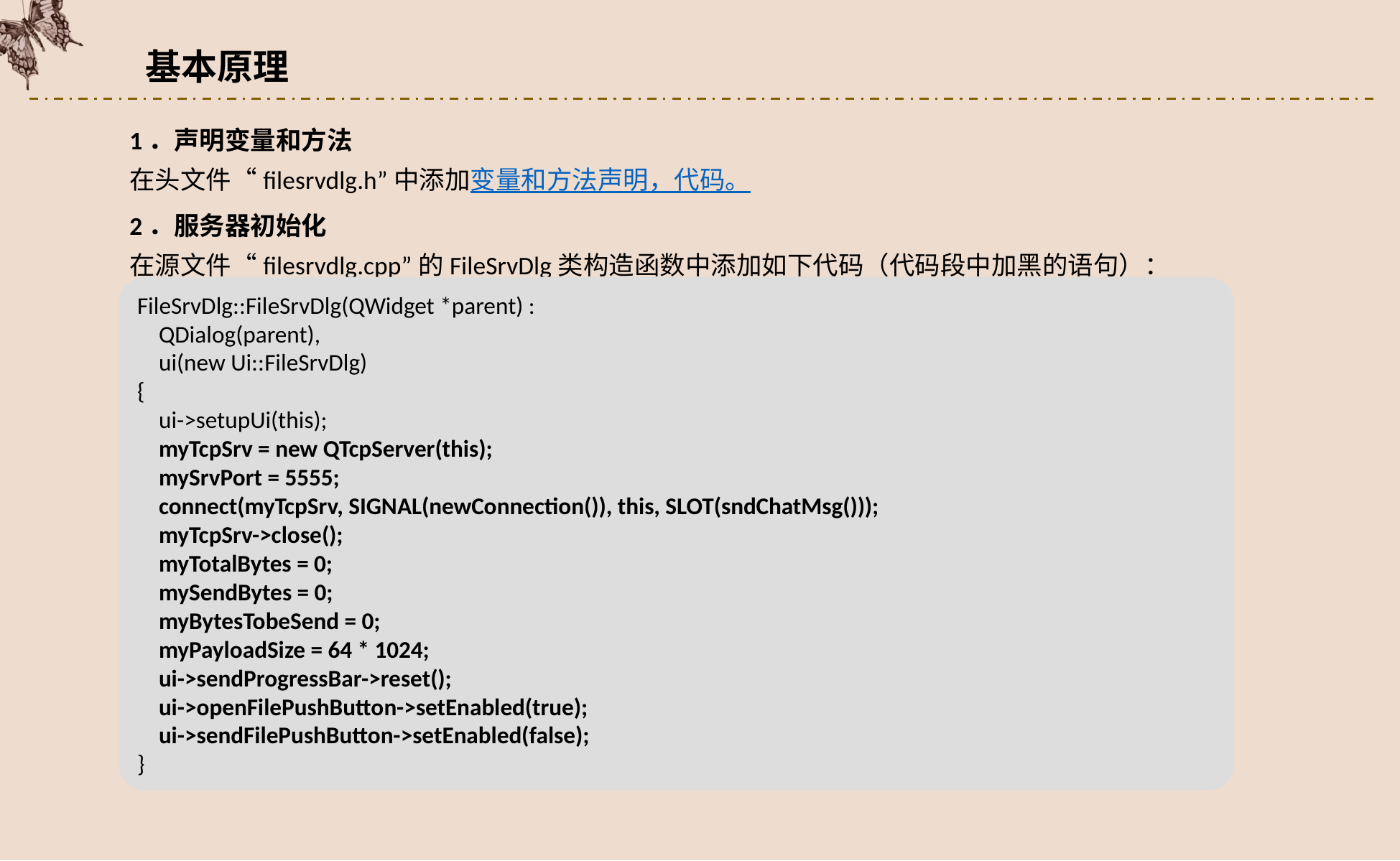

基本原理
1．声明变量和方法
在头文件“filesrvdlg.h”中添加变量和方法声明，代码。
2．服务器初始化
在源文件“filesrvdlg.cpp”的FileSrvDlg类构造函数中添加如下代码（代码段中加黑的语句）：
FileSrvDlg::FileSrvDlg(QWidget *parent) :
    QDialog(parent),
    ui(new Ui::FileSrvDlg)
{
    ui->setupUi(this);
    myTcpSrv = new QTcpServer(this);
    mySrvPort = 5555;
    connect(myTcpSrv, SIGNAL(newConnection()), this, SLOT(sndChatMsg()));
    myTcpSrv->close();
    myTotalBytes = 0;
    mySendBytes = 0;
    myBytesTobeSend = 0;
    myPayloadSize = 64 * 1024;
    ui->sendProgressBar->reset();
    ui->openFilePushButton->setEnabled(true);
    ui->sendFilePushButton->setEnabled(false);
}